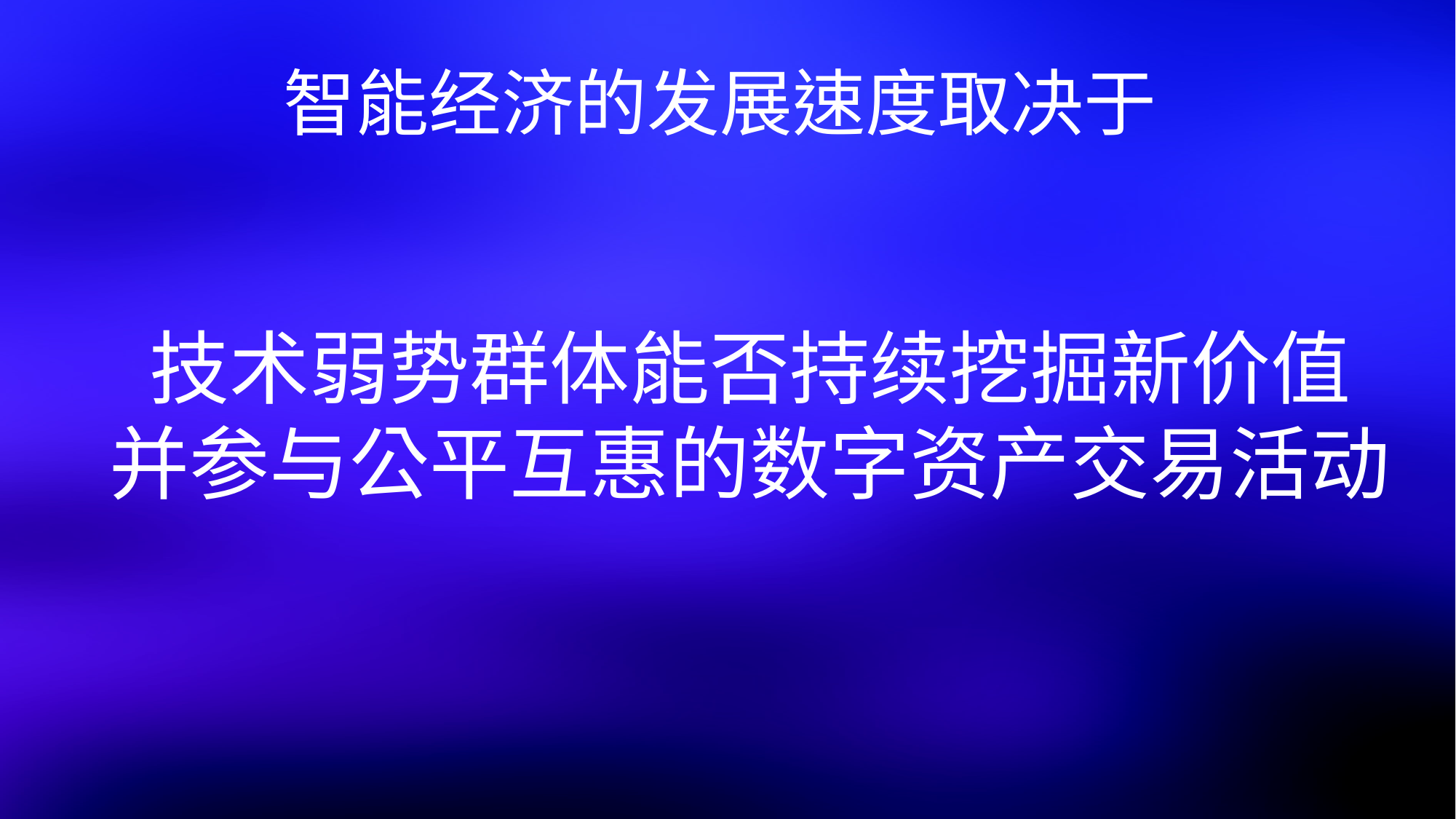

# 智能经济的发展速度取决于
技术弱势群体能否持续挖掘新价值
并参与公平互惠的数字资产交易活动